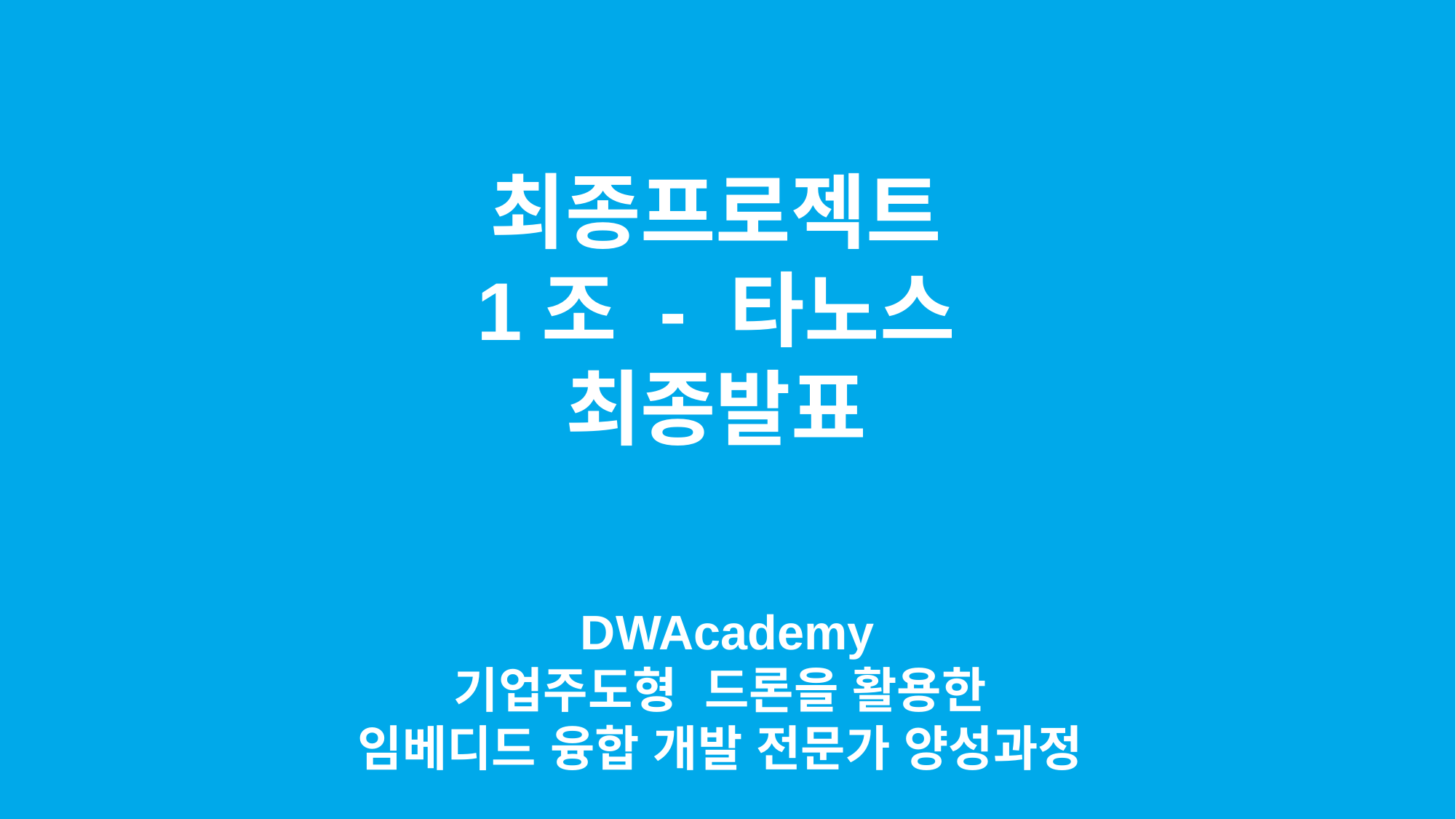

최종프로젝트
1조 - 타노스
최종발표
DWAcademy
기업주도형  드론을 활용한
임베디드 융합 개발 전문가 양성과정